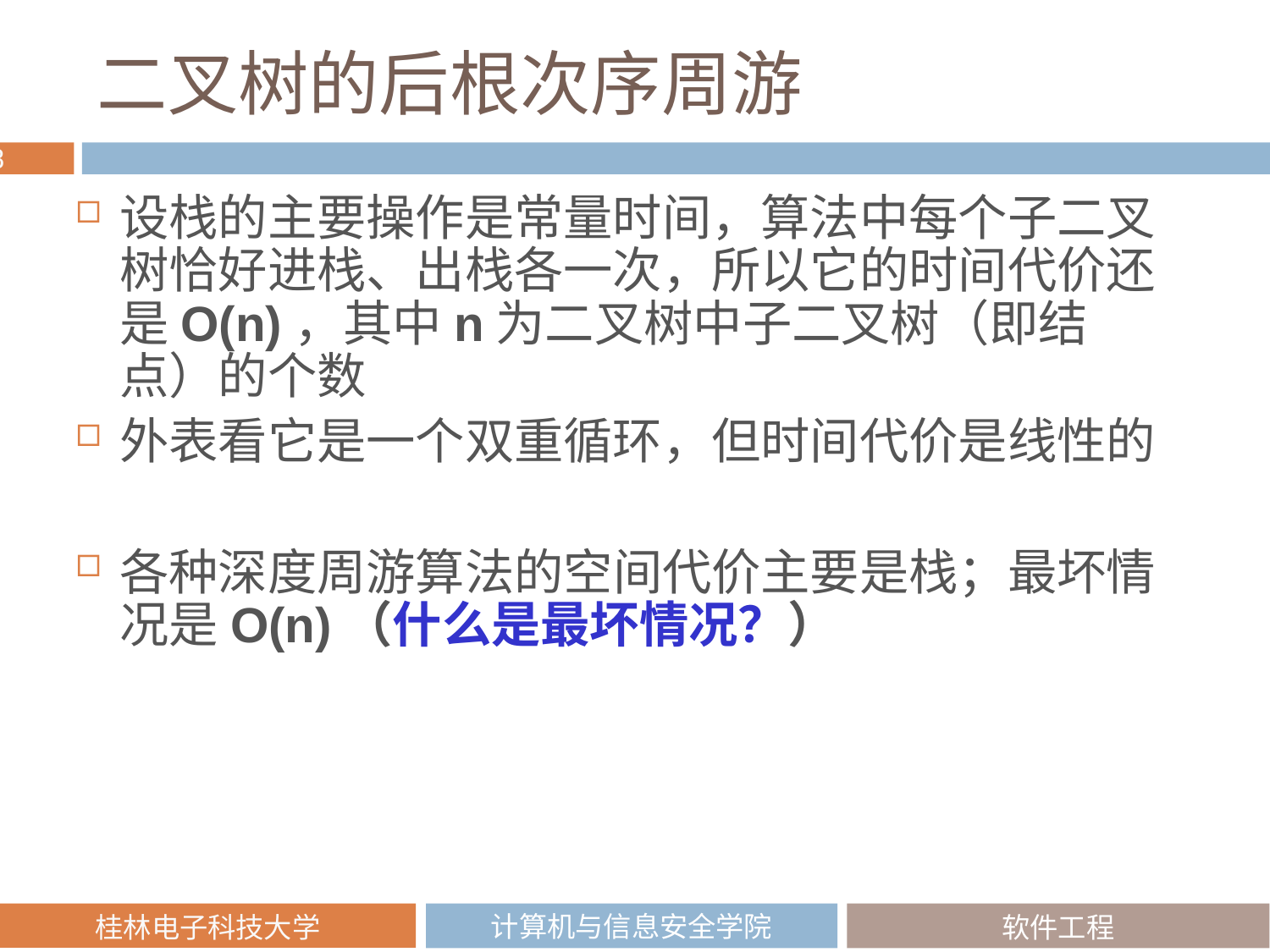

# 二叉树的后根次序周游
设栈的主要操作是常量时间，算法中每个子二叉树恰好进栈、出栈各一次，所以它的时间代价还是O(n)，其中n为二叉树中子二叉树（即结点）的个数
外表看它是一个双重循环，但时间代价是线性的

各种深度周游算法的空间代价主要是栈；最坏情况是O(n)（什么是最坏情况？）